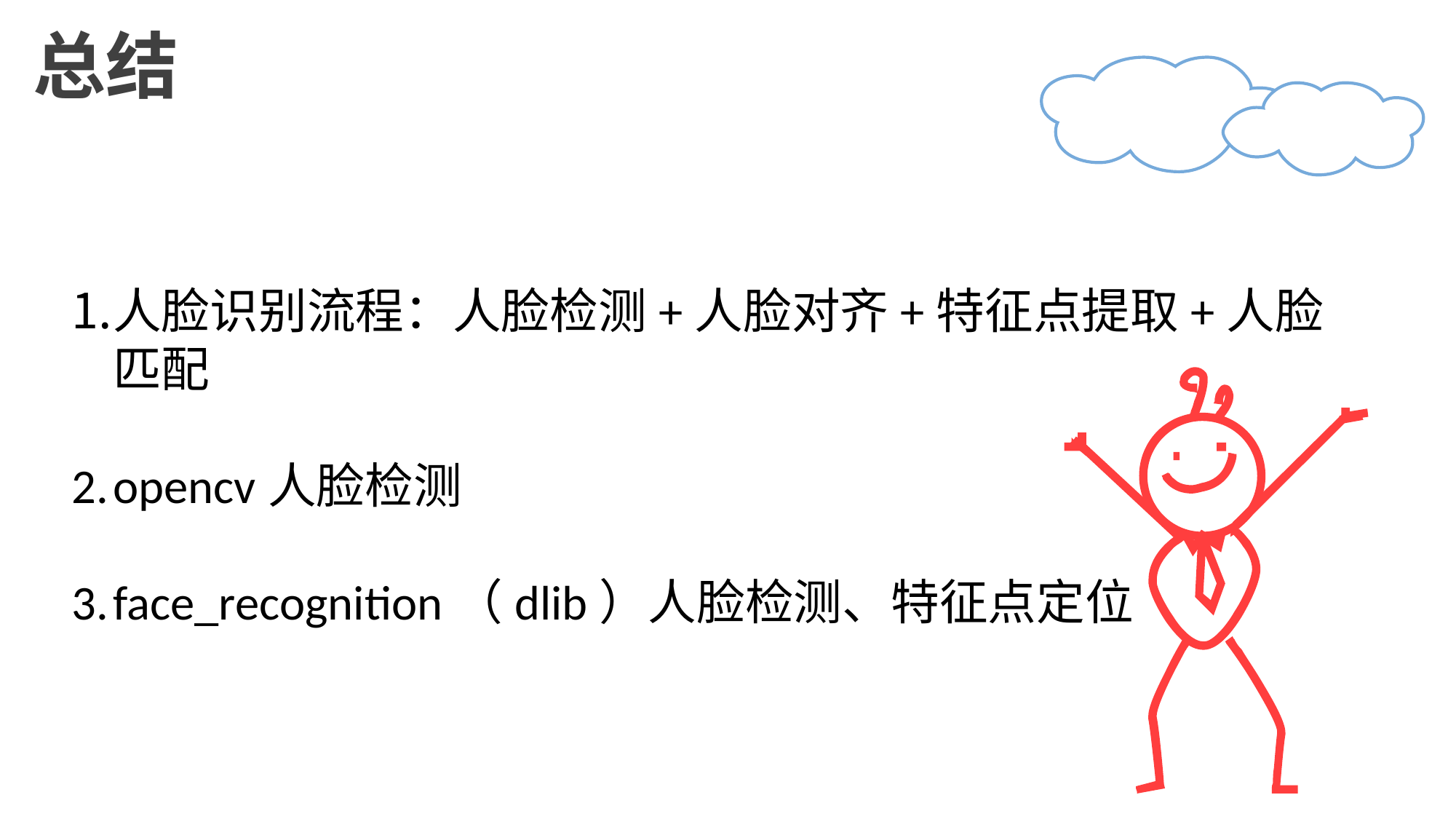

总结

人脸识别流程：人脸检测+人脸对齐+特征点提取+人脸匹配

opencv人脸检测

face_recognition（dlib）人脸检测、特征点定位